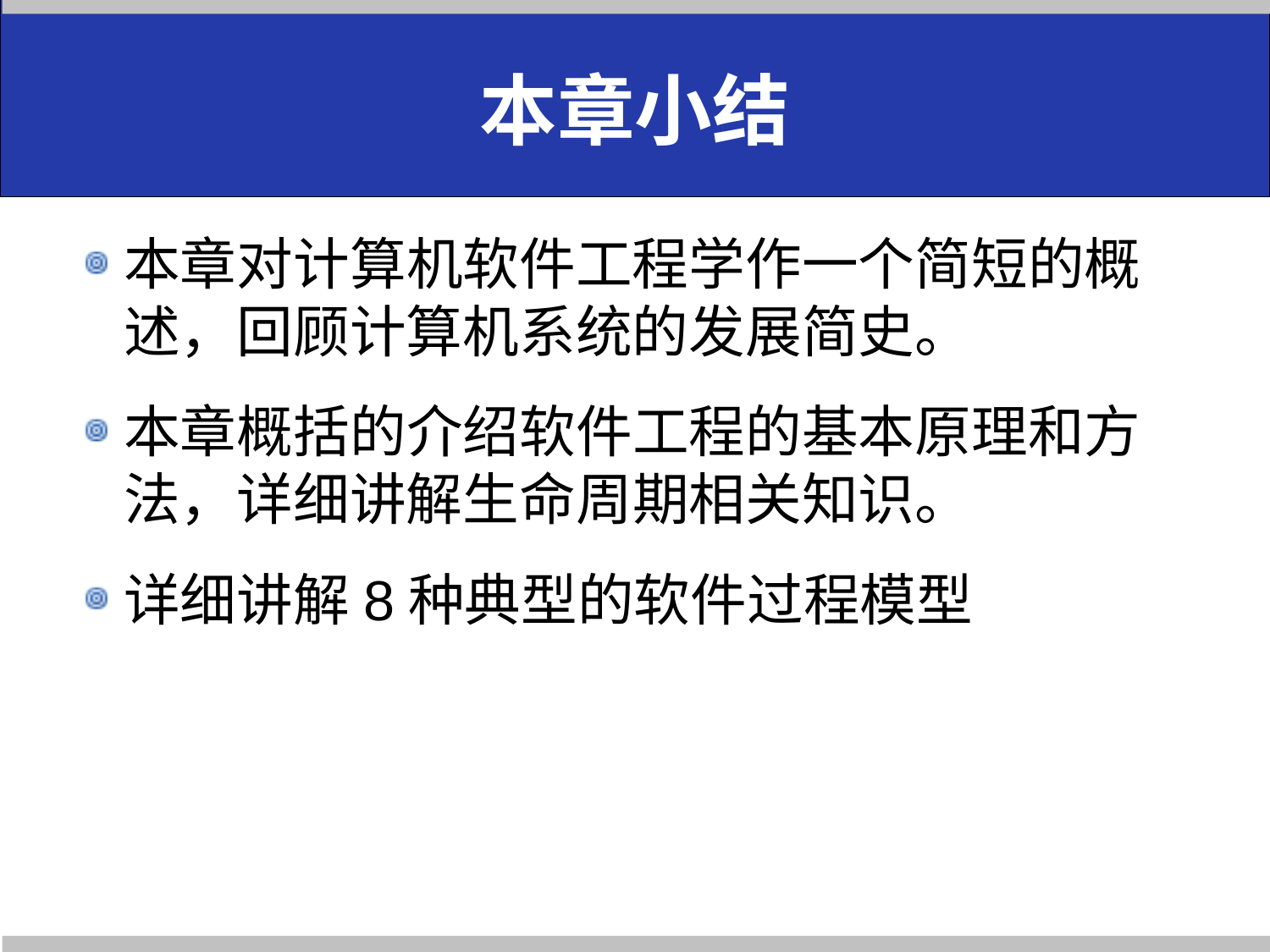

# 本章小结
本章对计算机软件工程学作一个简短的概述，回顾计算机系统的发展简史。
本章概括的介绍软件工程的基本原理和方法，详细讲解生命周期相关知识。
详细讲解8种典型的软件过程模型